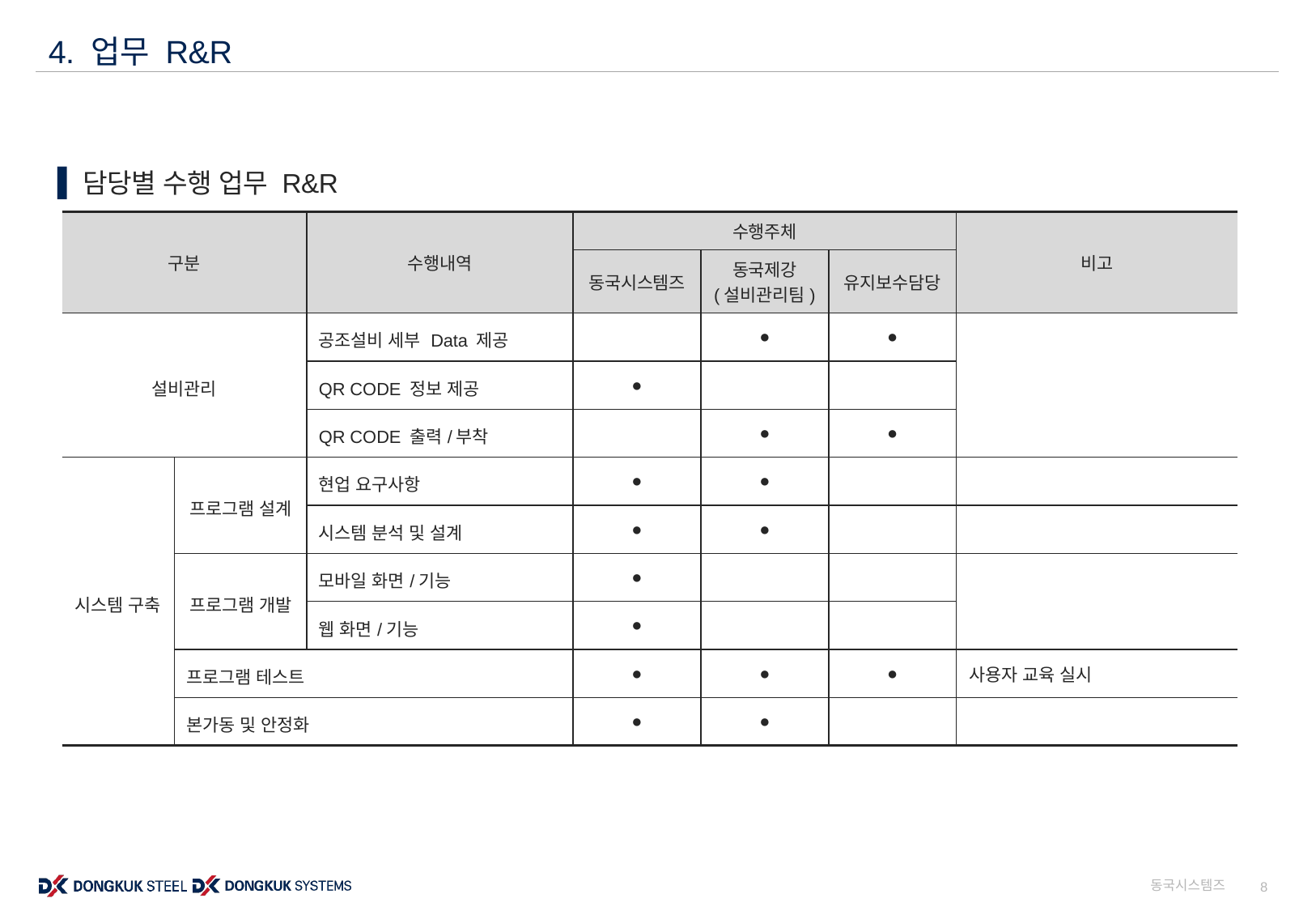

4. 업무 R&R
담당별 수행 업무 R&R
| 구분 |  | 수행내역 | 수행주체 |  |  | 비고 |
| --- | --- | --- | --- | --- | --- | --- |
|  |  |  | 동국시스템즈 | 동국제강 (설비관리팀) | 유지보수담당 |  |
| 설비관리 |  | 공조설비 세부 Data 제공 |  | ● | ● |  |
|  |  | QR CODE 정보 제공 | ● |  |  |  |
|  |  | QR CODE 출력/부착 |  | ● | ● |  |
| 시스템 구축 | 프로그램 설계 | 현업 요구사항 | ● | ● |  |  |
|  |  | 시스템 분석 및 설계 | ● | ● |  |  |
|  | 프로그램 개발 | 모바일 화면/기능 | ● |  |  |  |
|  |  | 웹 화면/기능 | ● |  |  |  |
|  | 프로그램 테스트 |  | ● | ● | ● | 사용자 교육 실시 |
|  | 본가동 및 안정화 |  | ● | ● |  |  |
동국시스템즈
8